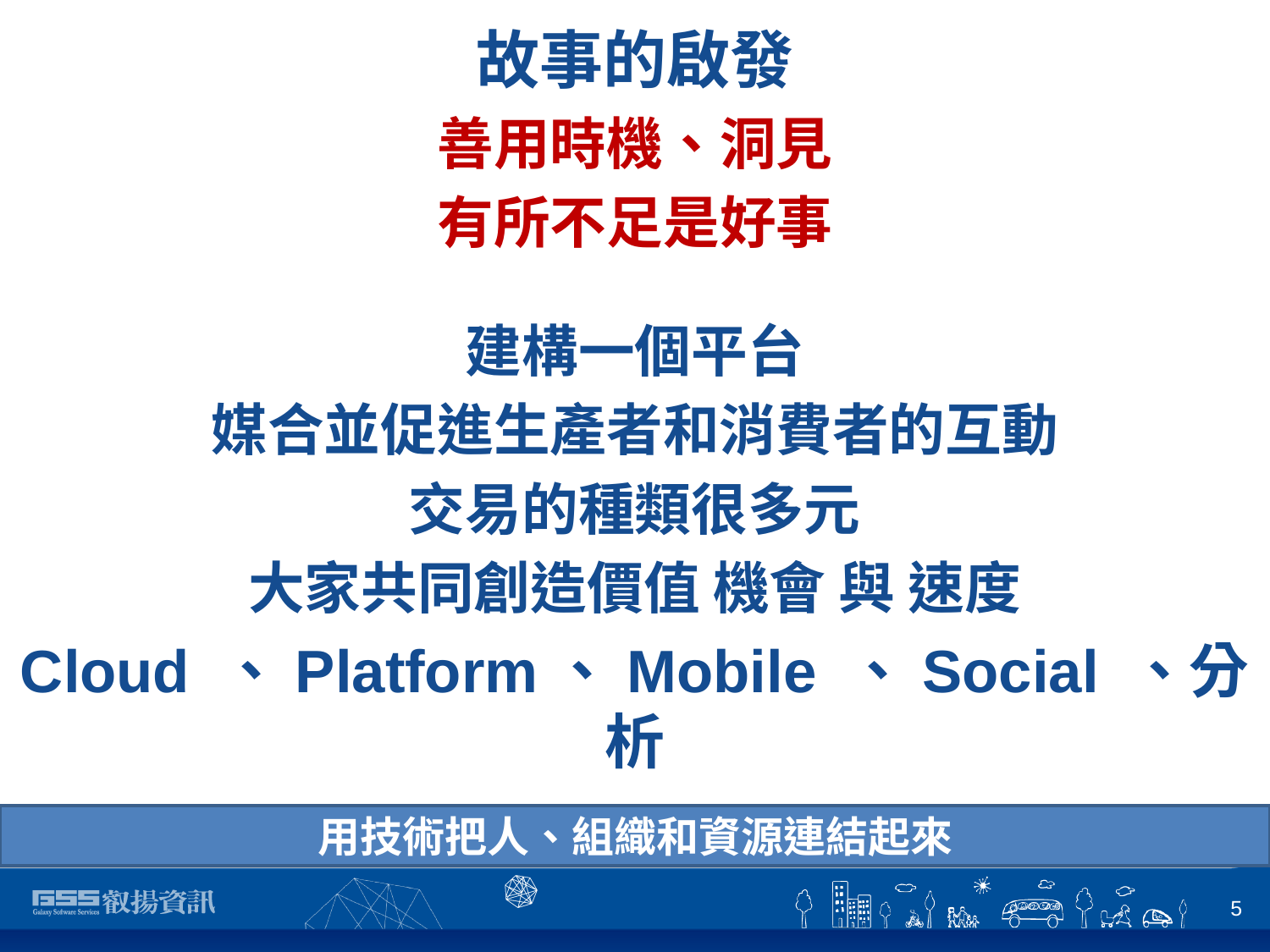

故事的啟發
善用時機、洞見
有所不足是好事

建構一個平台
媒合並促進生產者和消費者的互動
交易的種類很多元
大家共同創造價值 機會 與 速度
Cloud 、Platform、Mobile 、Social 、分析

用技術把人、組織和資源連結起來
5